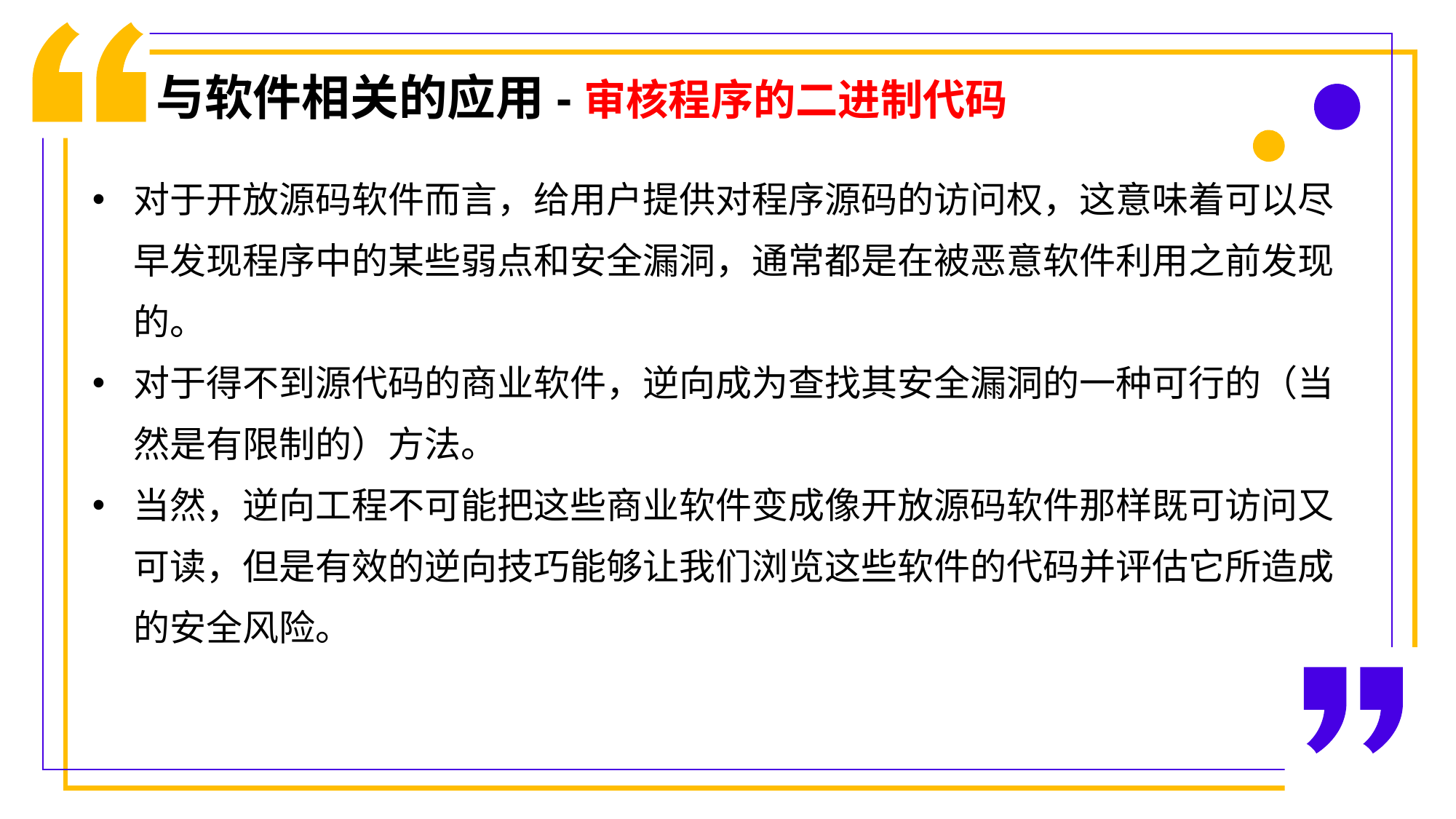

与软件相关的应用-审核程序的二进制代码

对于开放源码软件而言，给用户提供对程序源码的访问权，这意味着可以尽早发现程序中的某些弱点和安全漏洞，通常都是在被恶意软件利用之前发现的。
对于得不到源代码的商业软件，逆向成为查找其安全漏洞的一种可行的（当然是有限制的）方法。
当然，逆向工程不可能把这些商业软件变成像开放源码软件那样既可访问又可读，但是有效的逆向技巧能够让我们浏览这些软件的代码并评估它所造成的安全风险。